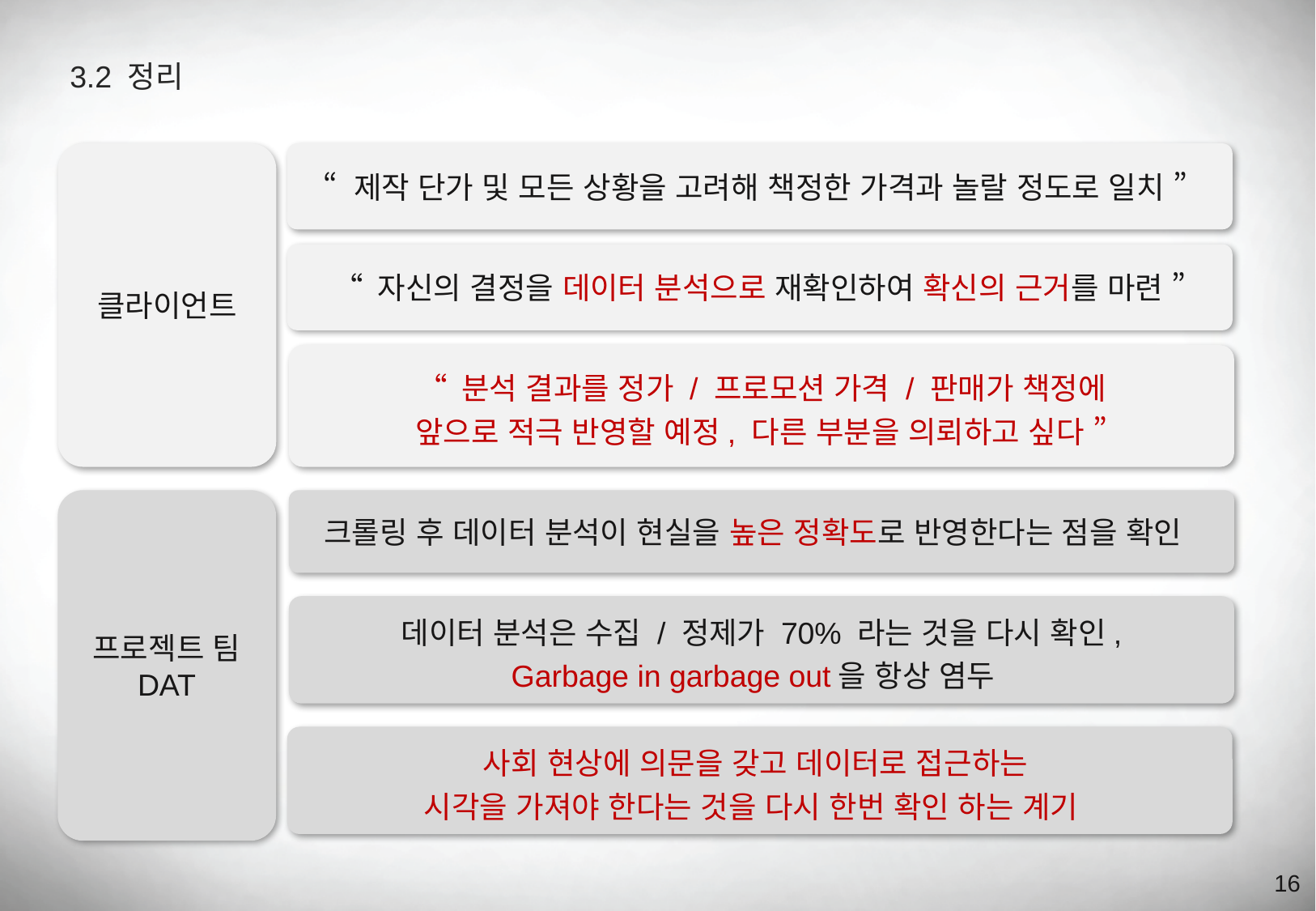

3.2 정리
클라이언트
 “ 제작 단가 및 모든 상황을 고려해 책정한 가격과 놀랄 정도로 일치 ”
“ 자신의 결정을 데이터 분석으로 재확인하여 확신의 근거를 마련 ”
“ 분석 결과를 정가 / 프로모션 가격 / 판매가 책정에
앞으로 적극 반영할 예정, 다른 부분을 의뢰하고 싶다 ”
프로젝트 팀
DAT
크롤링 후 데이터 분석이 현실을 높은 정확도로 반영한다는 점을 확인
데이터 분석은 수집 / 정제가 70% 라는 것을 다시 확인,
Garbage in garbage out을 항상 염두
사회 현상에 의문을 갖고 데이터로 접근하는
시각을 가져야 한다는 것을 다시 한번 확인 하는 계기
16